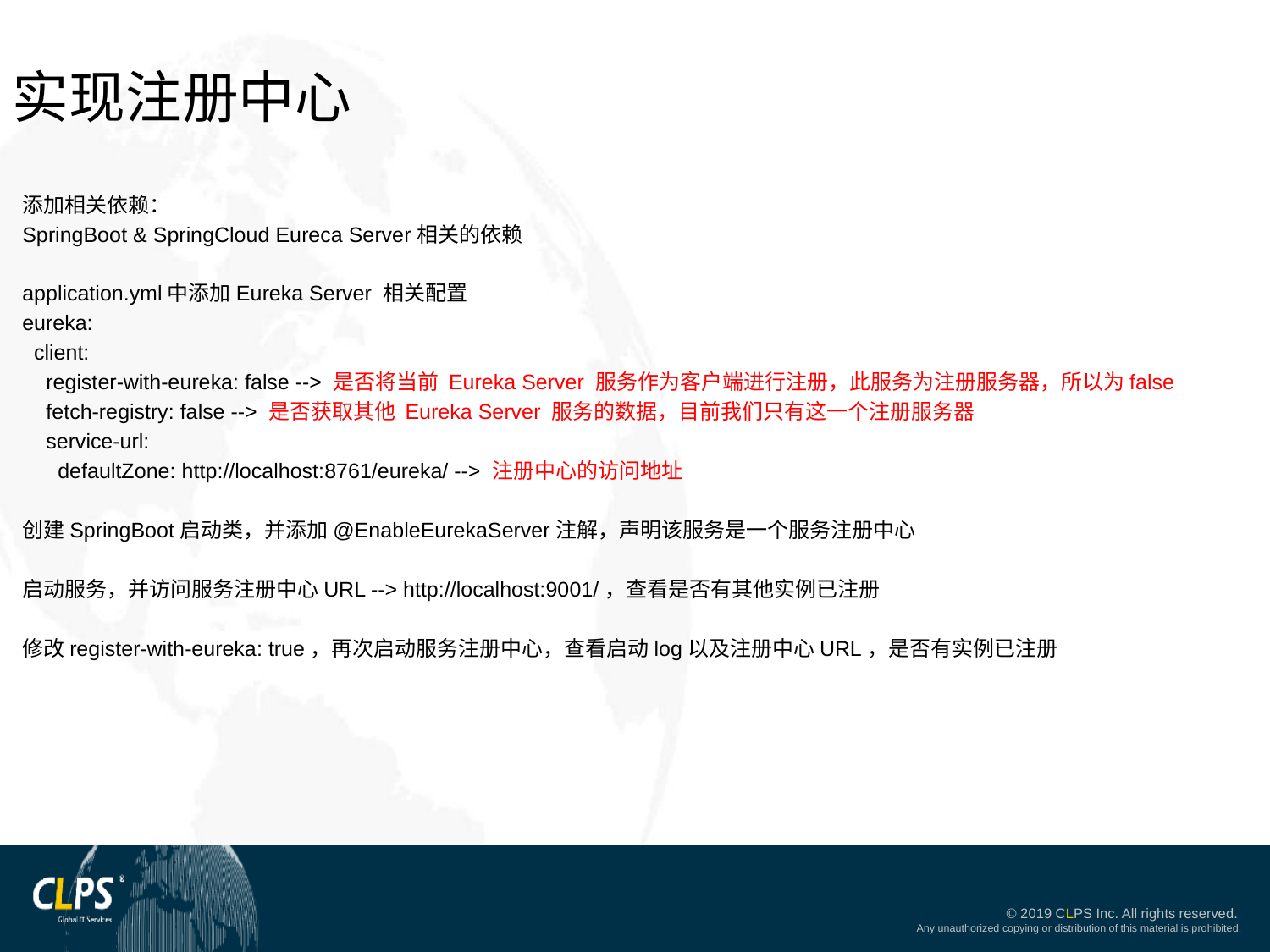

实现注册中心

添加相关依赖：
SpringBoot & SpringCloud Eureca Server相关的依赖

application.yml中添加Eureka Server 相关配置
eureka:
  client:
    register-with-eureka: false --> 是否将当前 Eureka Server 服务作为客户端进行注册，此服务为注册服务器，所以为false
    fetch-registry: false --> 是否获取其他 Eureka Server 服务的数据，目前我们只有这一个注册服务器
    service-url:
      defaultZone: http://localhost:8761/eureka/ --> 注册中心的访问地址

创建SpringBoot启动类，并添加@EnableEurekaServer注解，声明该服务是一个服务注册中心

启动服务，并访问服务注册中心URL --> http://localhost:9001/，查看是否有其他实例已注册

修改register-with-eureka: true，再次启动服务注册中心，查看启动log以及注册中心URL，是否有实例已注册

19